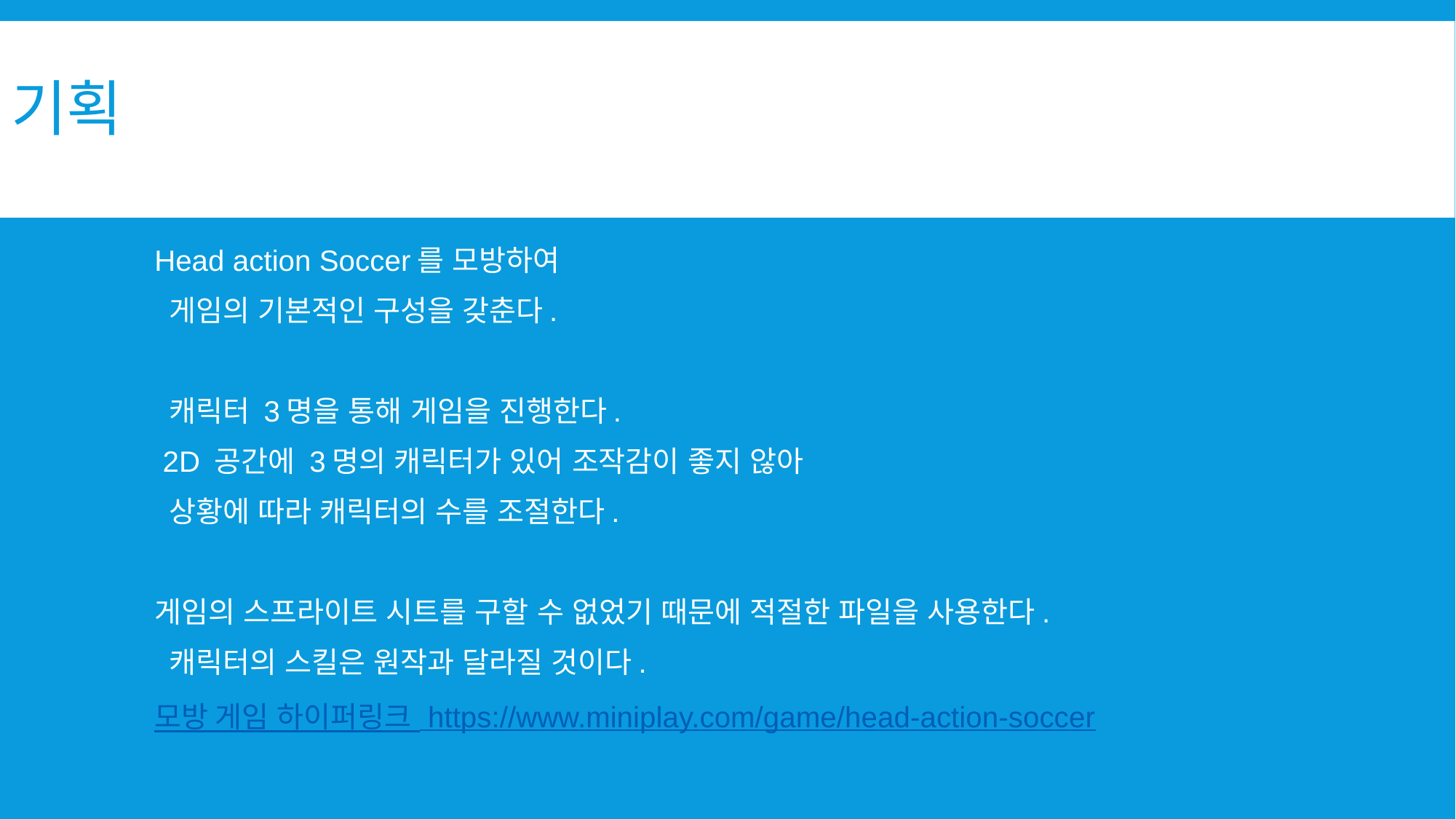

# 기획
Head action Soccer를 모방하여
 게임의 기본적인 구성을 갖춘다.

 캐릭터 3명을 통해 게임을 진행한다.
 2D 공간에 3명의 캐릭터가 있어 조작감이 좋지 않아
 상황에 따라 캐릭터의 수를 조절한다.

게임의 스프라이트 시트를 구할 수 없었기 때문에 적절한 파일을 사용한다.
 캐릭터의 스킬은 원작과 달라질 것이다.
모방 게임 하이퍼링크  https://www.miniplay.com/game/head-action-soccer